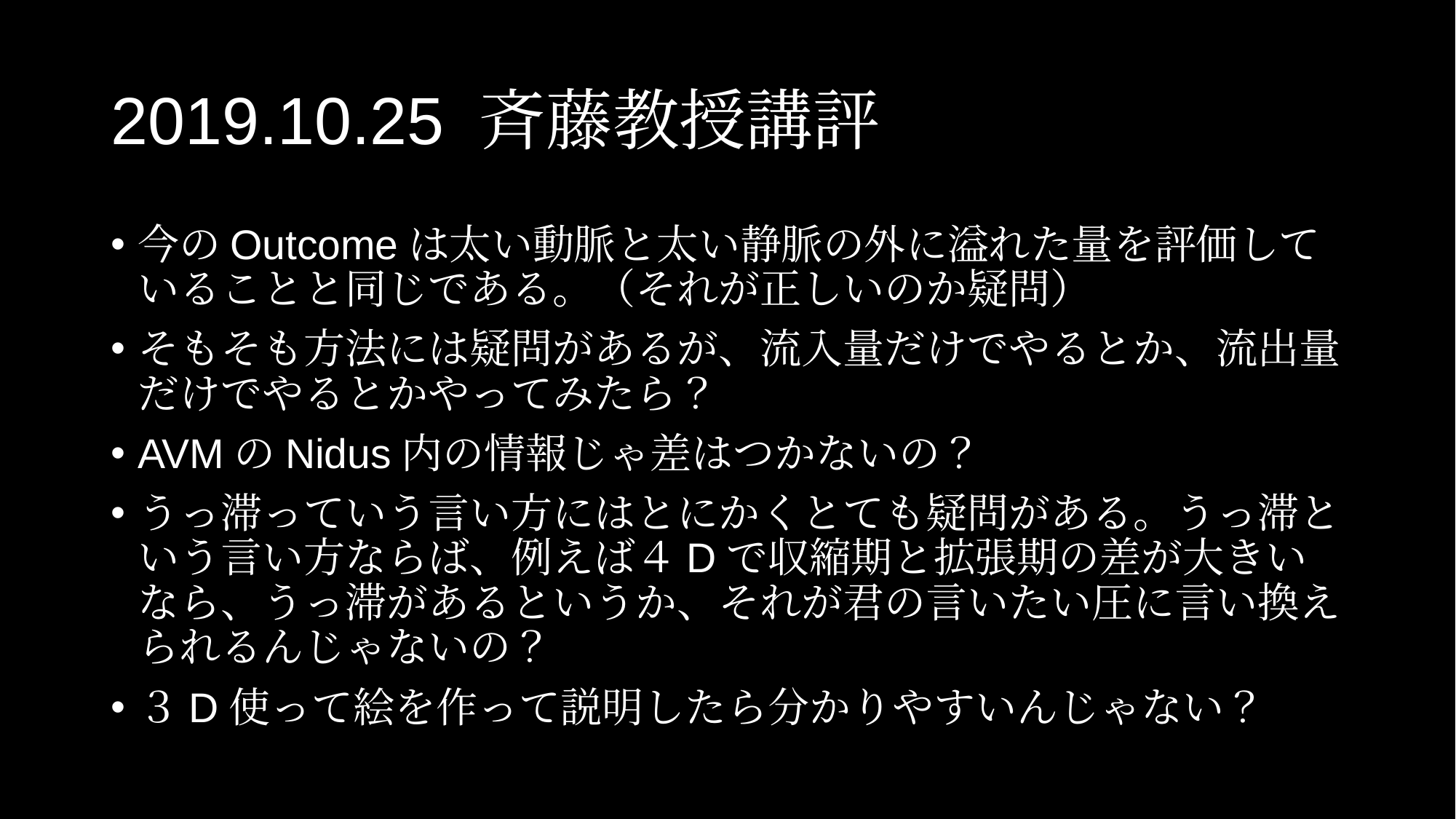

# 2019.10.25 斉藤教授講評
今のOutcomeは太い動脈と太い静脈の外に溢れた量を評価していることと同じである。（それが正しいのか疑問）
そもそも方法には疑問があるが、流入量だけでやるとか、流出量だけでやるとかやってみたら？
AVMのNidus内の情報じゃ差はつかないの？
うっ滞っていう言い方にはとにかくとても疑問がある。うっ滞という言い方ならば、例えば４Dで収縮期と拡張期の差が大きいなら、うっ滞があるというか、それが君の言いたい圧に言い換えられるんじゃないの？
３D使って絵を作って説明したら分かりやすいんじゃない？